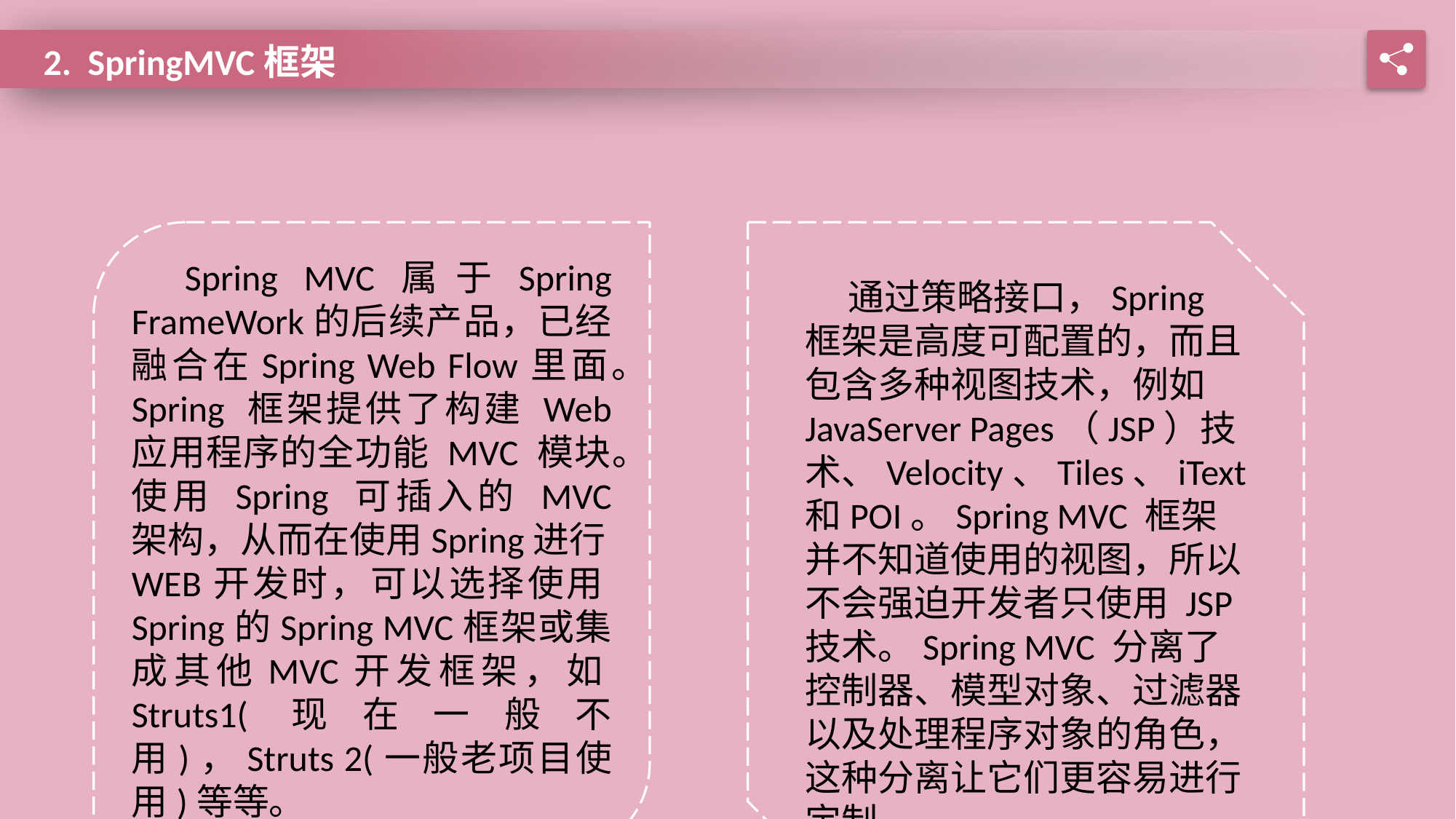

2.  SpringMVC框架
Spring MVC属于Spring FrameWork的后续产品，已经融合在Spring Web Flow里面。Spring 框架提供了构建 Web 应用程序的全功能 MVC 模块。使用 Spring 可插入的 MVC 架构，从而在使用Spring进行WEB开发时，可以选择使用Spring的Spring MVC框架或集成其他MVC开发框架，如Struts1(现在一般不用)，Struts 2(一般老项目使用)等等。
通过策略接口，Spring 框架是高度可配置的，而且包含多种视图技术，例如 JavaServer Pages（JSP）技术、Velocity、Tiles、iText和POI。Spring MVC 框架并不知道使用的视图，所以不会强迫开发者只使用 JSP 技术。Spring MVC 分离了控制器、模型对象、过滤器以及处理程序对象的角色，这种分离让它们更容易进行定制。